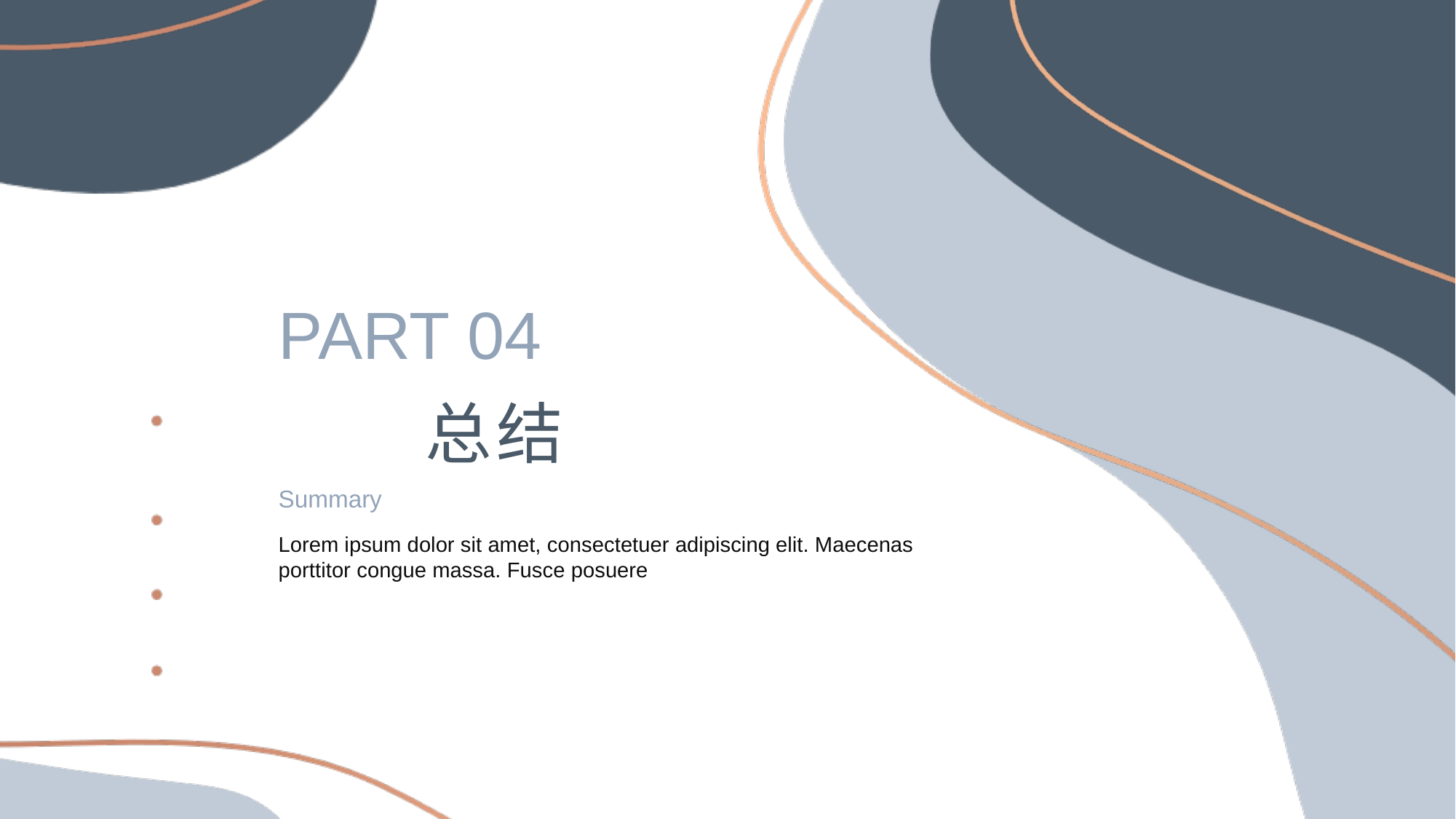

PART 04
总结
Summary
Lorem ipsum dolor sit amet, consectetuer adipiscing elit. Maecenas porttitor congue massa. Fusce posuere